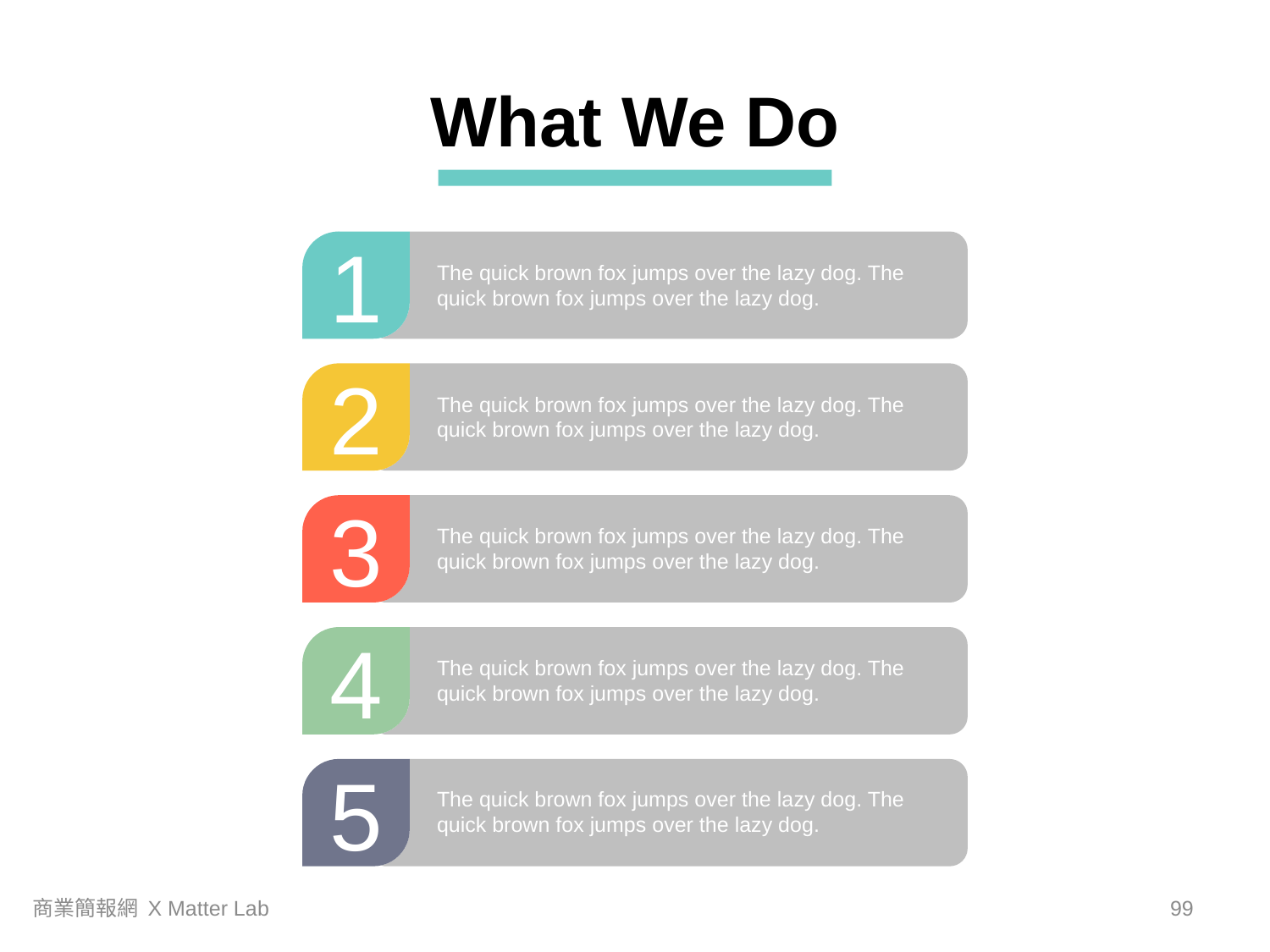

What We Do

1

The quick brown fox jumps over the lazy dog. The quick brown fox jumps over the lazy dog.
2

The quick brown fox jumps over the lazy dog. The quick brown fox jumps over the lazy dog.
3

The quick brown fox jumps over the lazy dog. The quick brown fox jumps over the lazy dog.
4

The quick brown fox jumps over the lazy dog. The quick brown fox jumps over the lazy dog.
5

The quick brown fox jumps over the lazy dog. The quick brown fox jumps over the lazy dog.
商業簡報網 X Matter Lab
99